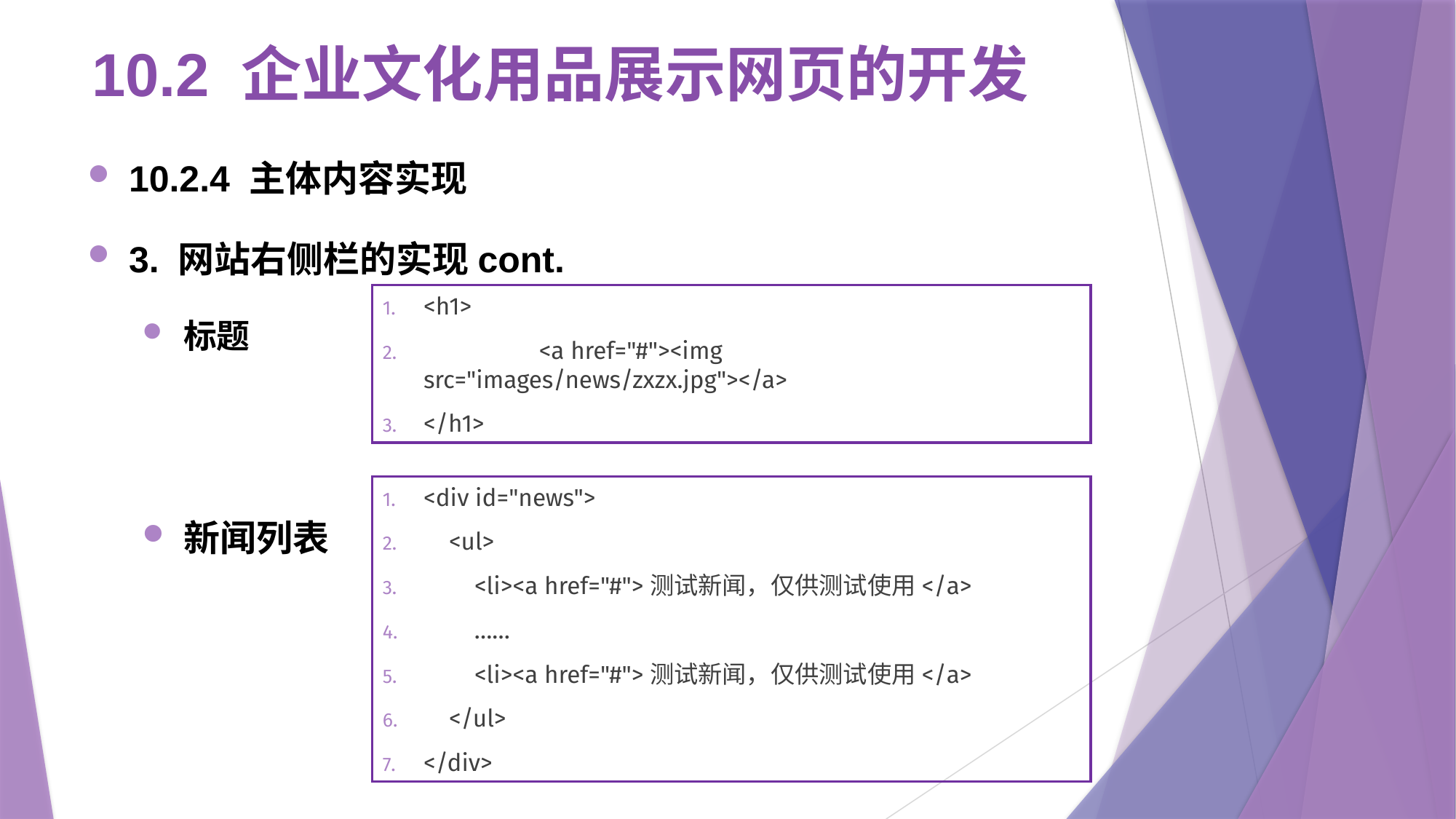

# 10.2 企业文化用品展示网页的开发
10.2.4 主体内容实现
3. 网站右侧栏的实现cont.
标题

新闻列表

<h1>
	 <a href="#"><img src="images/news/zxzx.jpg"></a>
</h1>
<div id="news">
    <ul>
        <li><a href="#">测试新闻，仅供测试使用</a>
        ……
        <li><a href="#">测试新闻，仅供测试使用</a>
    </ul>
</div>